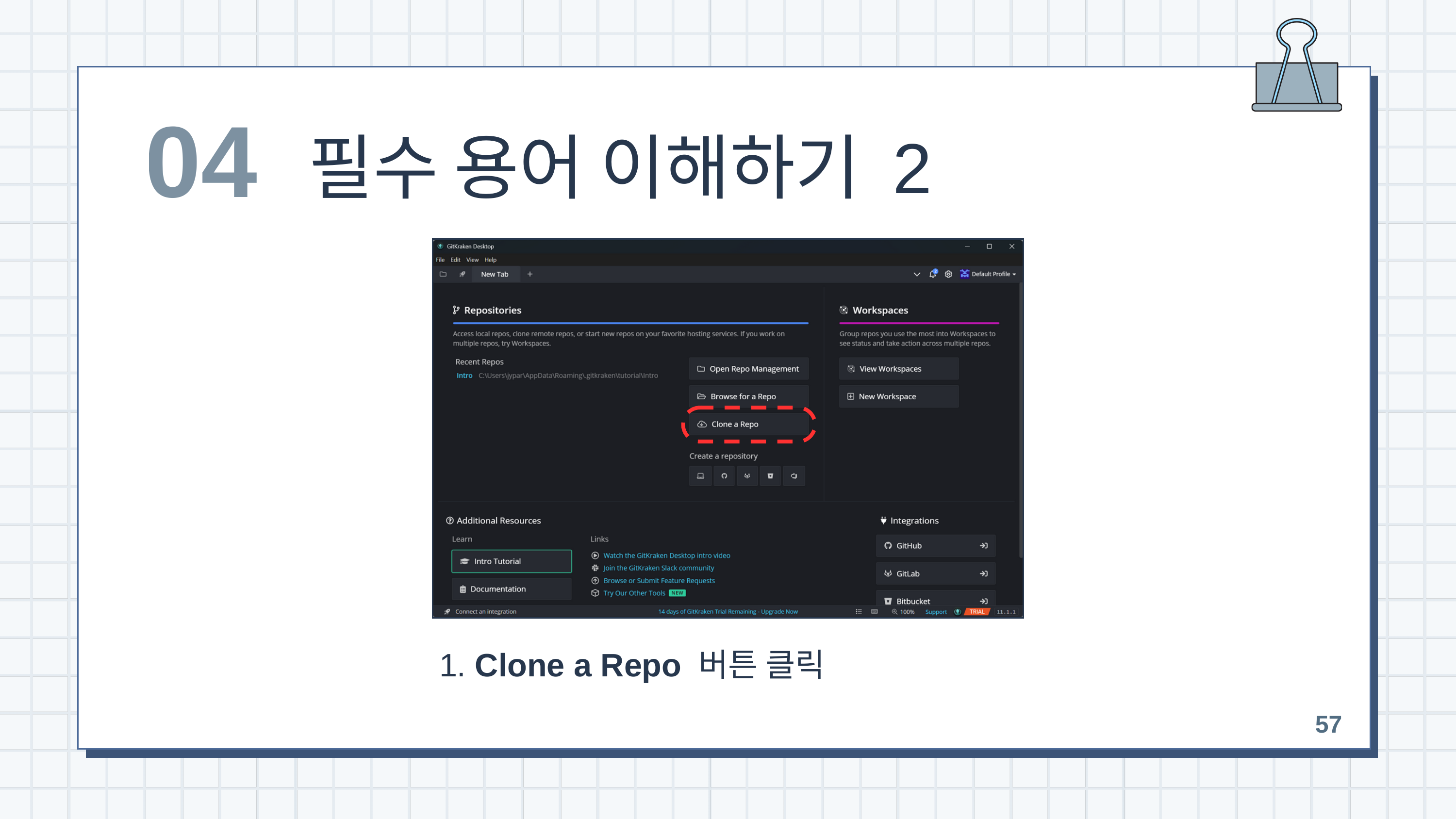

04
필수 용어 이해하기 2

   1. Clone a Repo 버튼 클릭
57